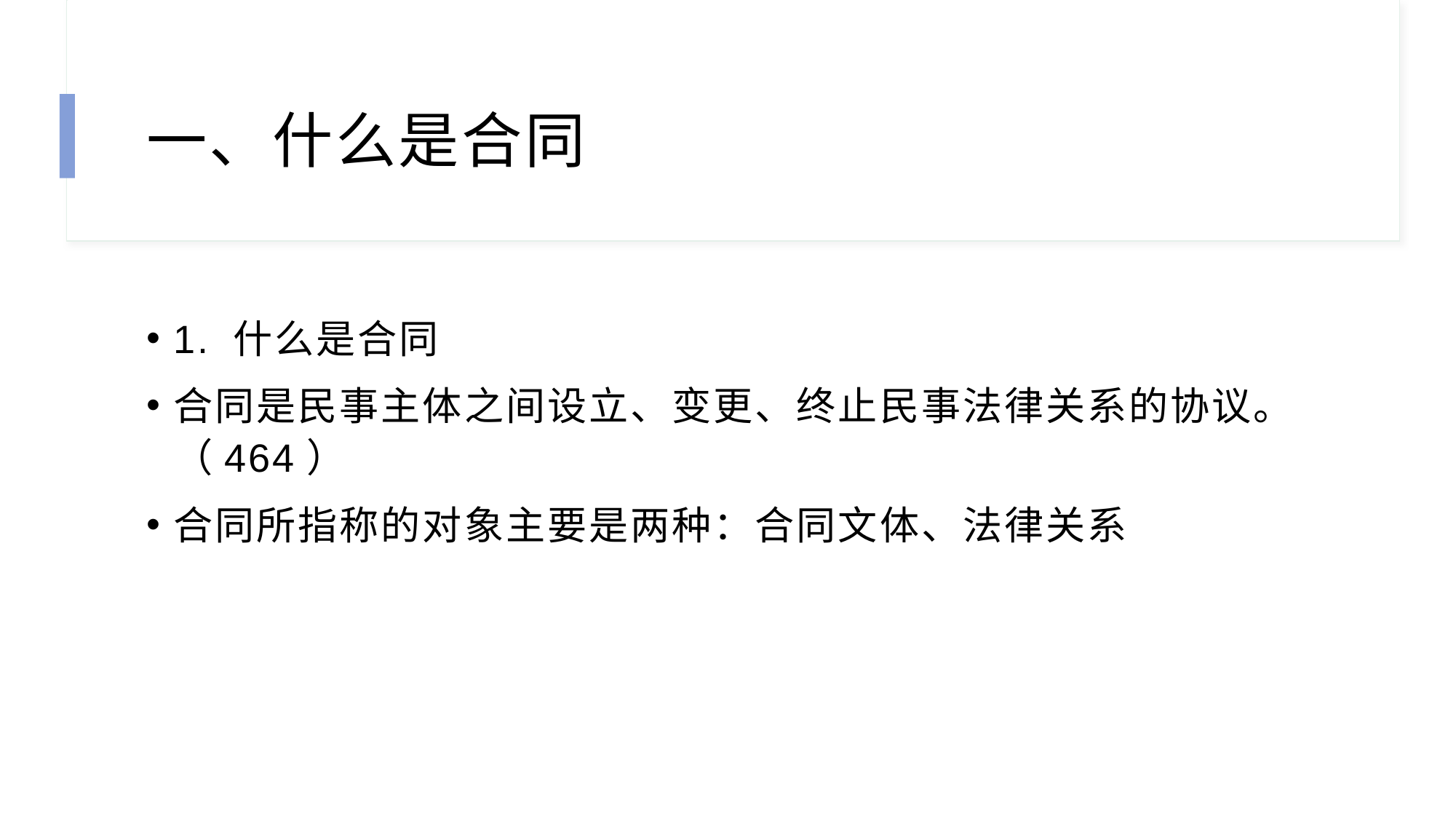

# 一、什么是合同
1. 什么是合同
合同是民事主体之间设立、变更、终止民事法律关系的协议。（464）
合同所指称的对象主要是两种：合同文体、法律关系